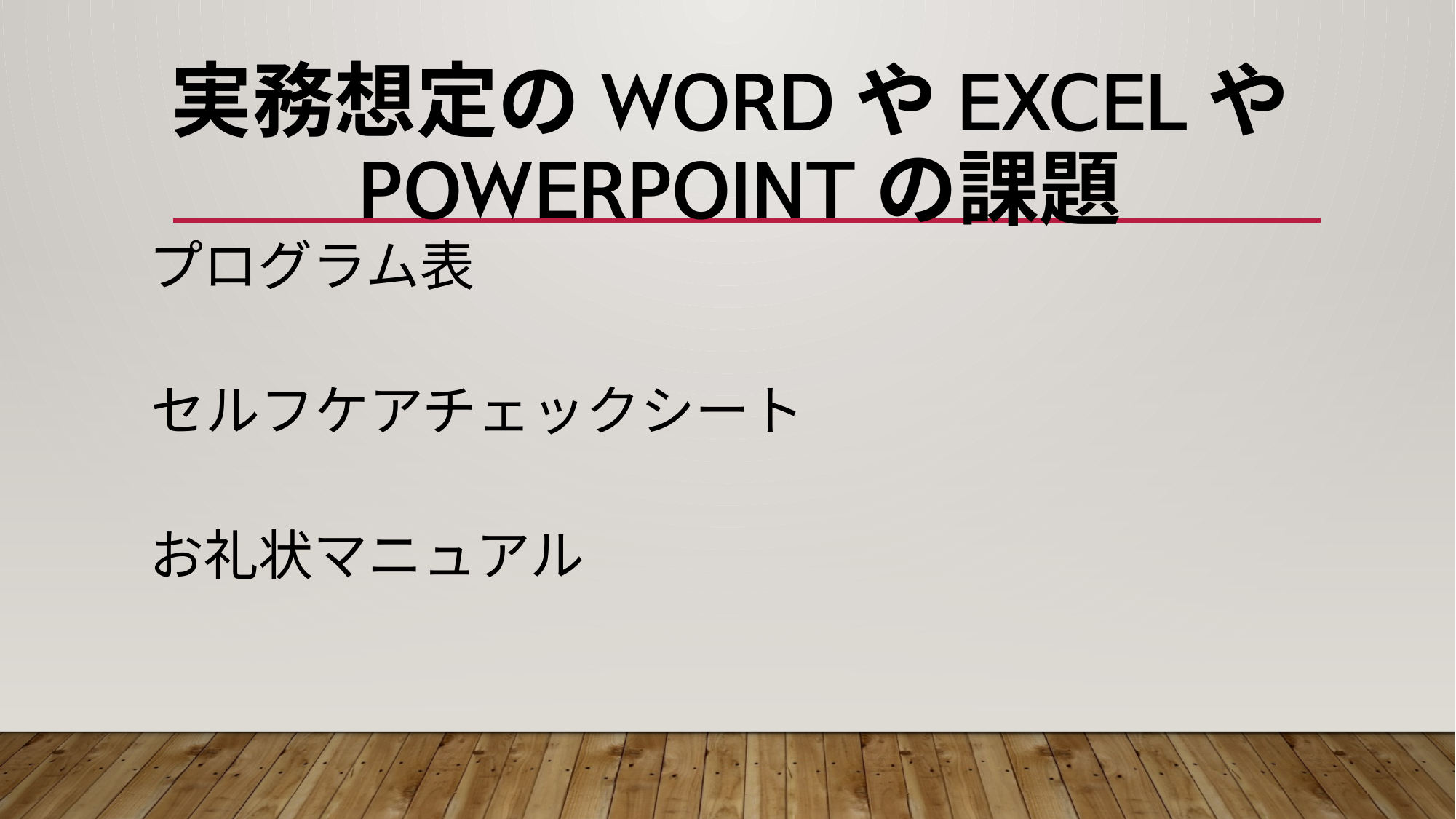

# 実務想定のWordやExcelやPowerPointの課題
プログラム表
セルフケアチェックシート
お礼状マニュアル